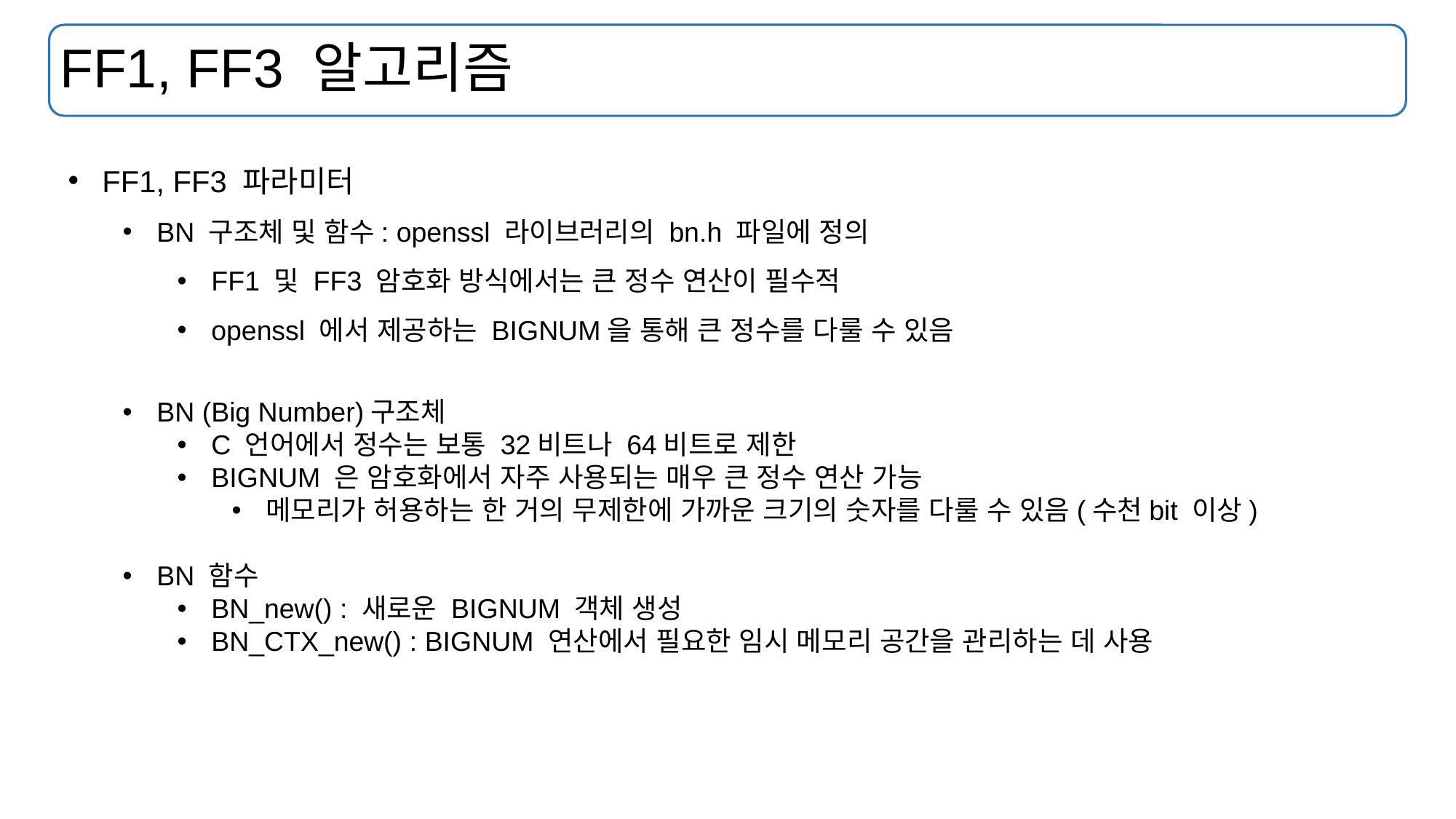

# FF1, FF3 알고리즘
FF1, FF3 파라미터
BN 구조체 및 함수: openssl 라이브러리의 bn.h 파일에 정의
FF1 및 FF3 암호화 방식에서는 큰 정수 연산이 필수적
openssl 에서 제공하는 BIGNUM을 통해 큰 정수를 다룰 수 있음

BN (Big Number)구조체
C 언어에서 정수는 보통 32비트나 64비트로 제한
BIGNUM 은 암호화에서 자주 사용되는 매우 큰 정수 연산 가능
메모리가 허용하는 한 거의 무제한에 가까운 크기의 숫자를 다룰 수 있음(수천bit 이상)

BN 함수
BN_new() : 새로운 BIGNUM 객체 생성
BN_CTX_new() : BIGNUM 연산에서 필요한 임시 메모리 공간을 관리하는 데 사용